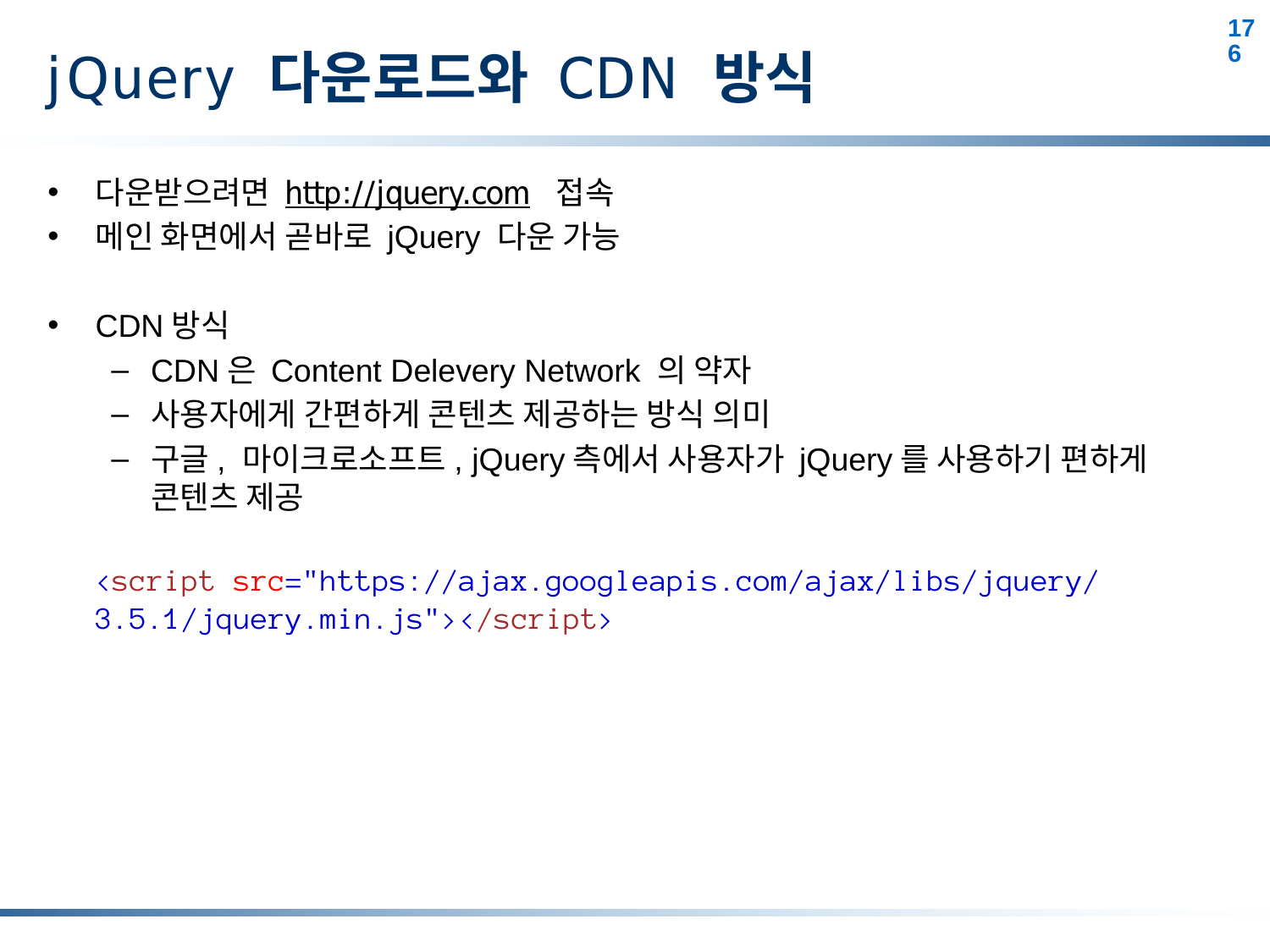

# jQuery 다운로드와 CDN 방식
다운받으려면 http://jquery.com  접속
메인 화면에서 곧바로 jQuery 다운 가능

CDN방식
CDN은 Content Delevery Network 의 약자
사용자에게 간편하게 콘텐츠 제공하는 방식 의미
구글, 마이크로소프트, jQuery측에서 사용자가 jQuery를 사용하기 편하게 콘텐츠 제공
<script src="https://ajax.googleapis.com/ajax/libs/jquery/3.5.1/jquery.min.js"></script>
176